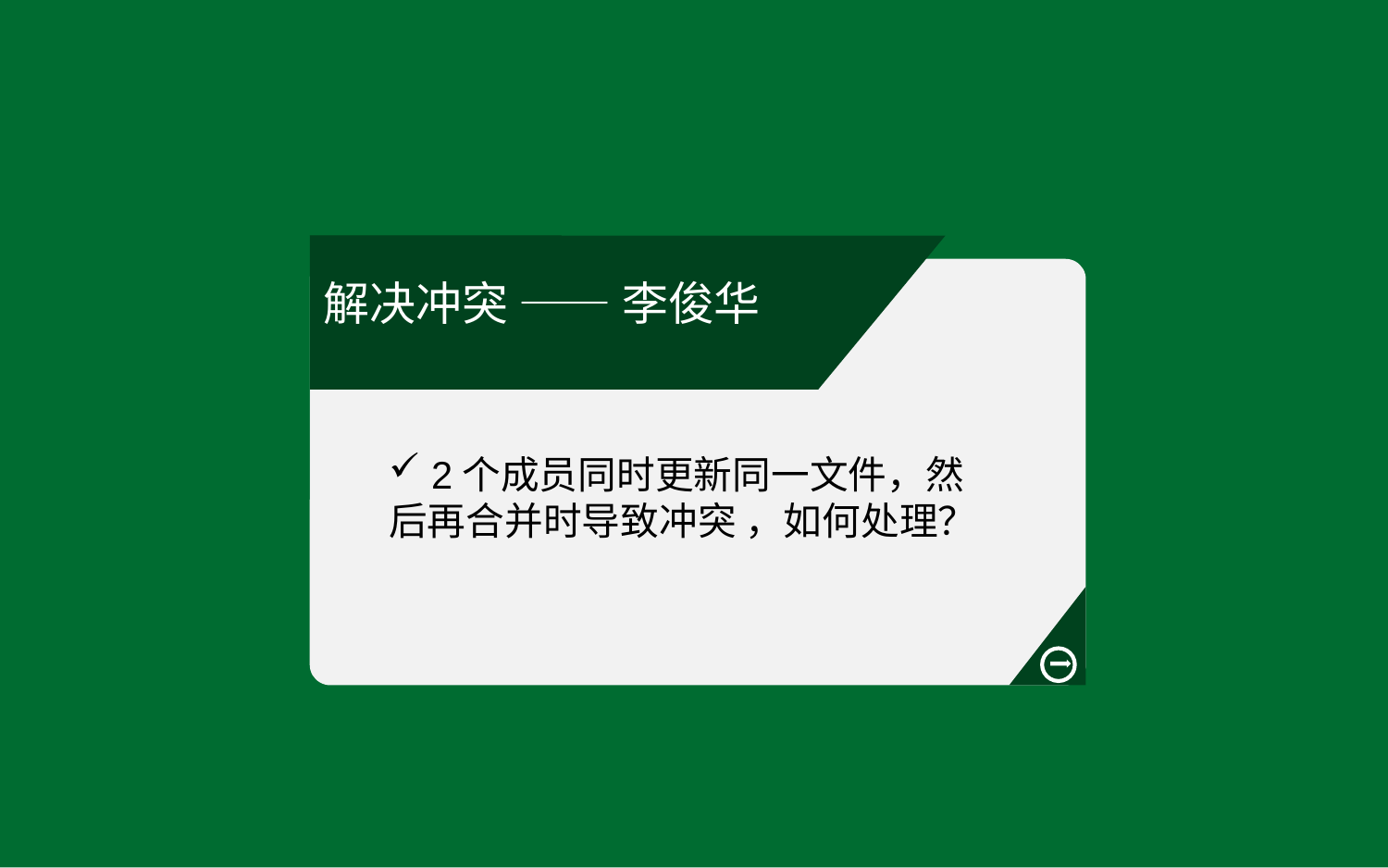

解决冲突 —— 李俊华
 2个成员同时更新同一文件，然后再合并时导致冲突 ，如何处理？